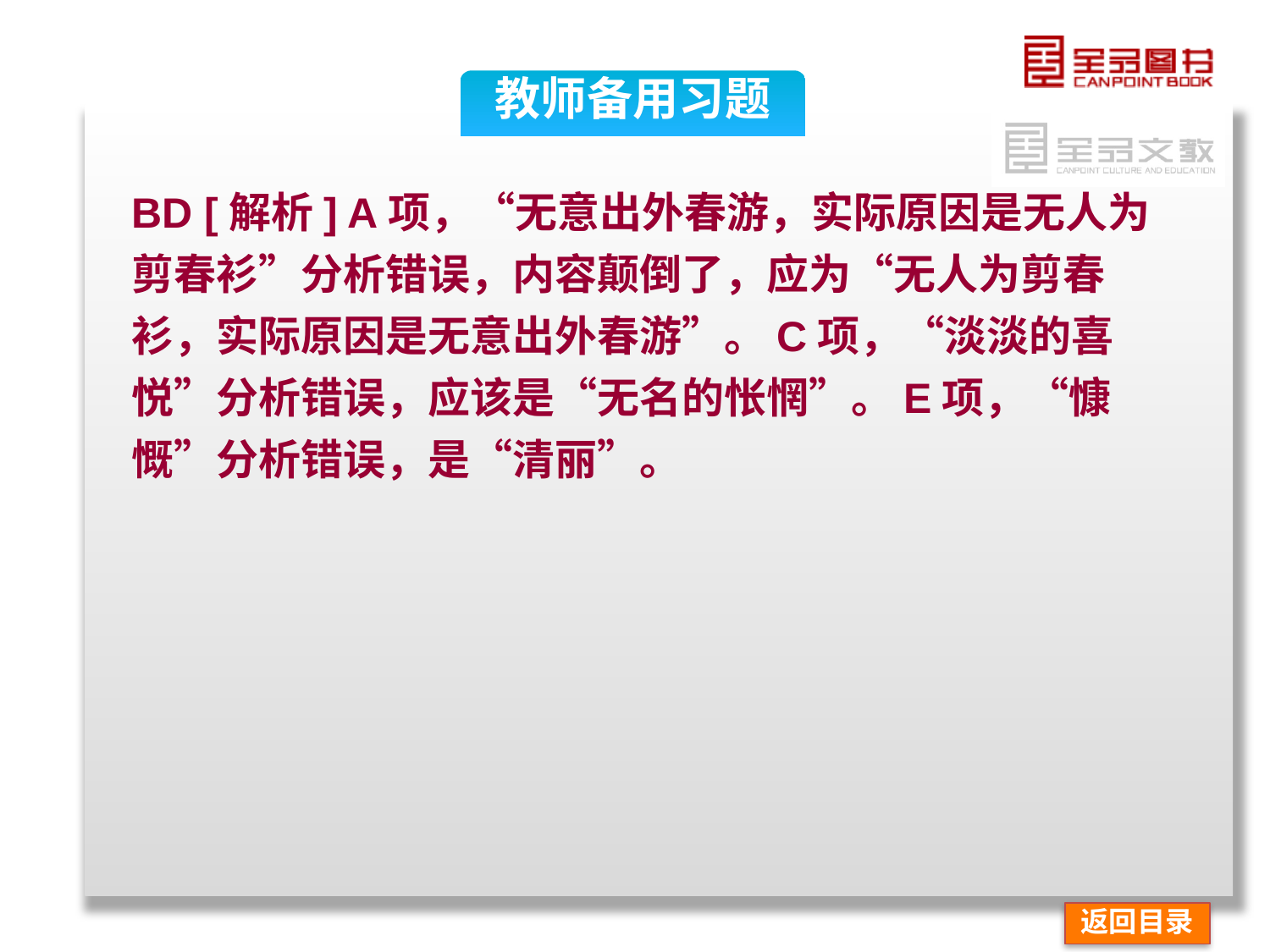

教师备用习题
BD [解析] A项，“无意出外春游，实际原因是无人为剪春衫”分析错误，内容颠倒了，应为“无人为剪春衫，实际原因是无意出外春游”。C项，“淡淡的喜悦”分析错误，应该是“无名的怅惘”。E项，“慷慨”分析错误，是“清丽”。
返回目录